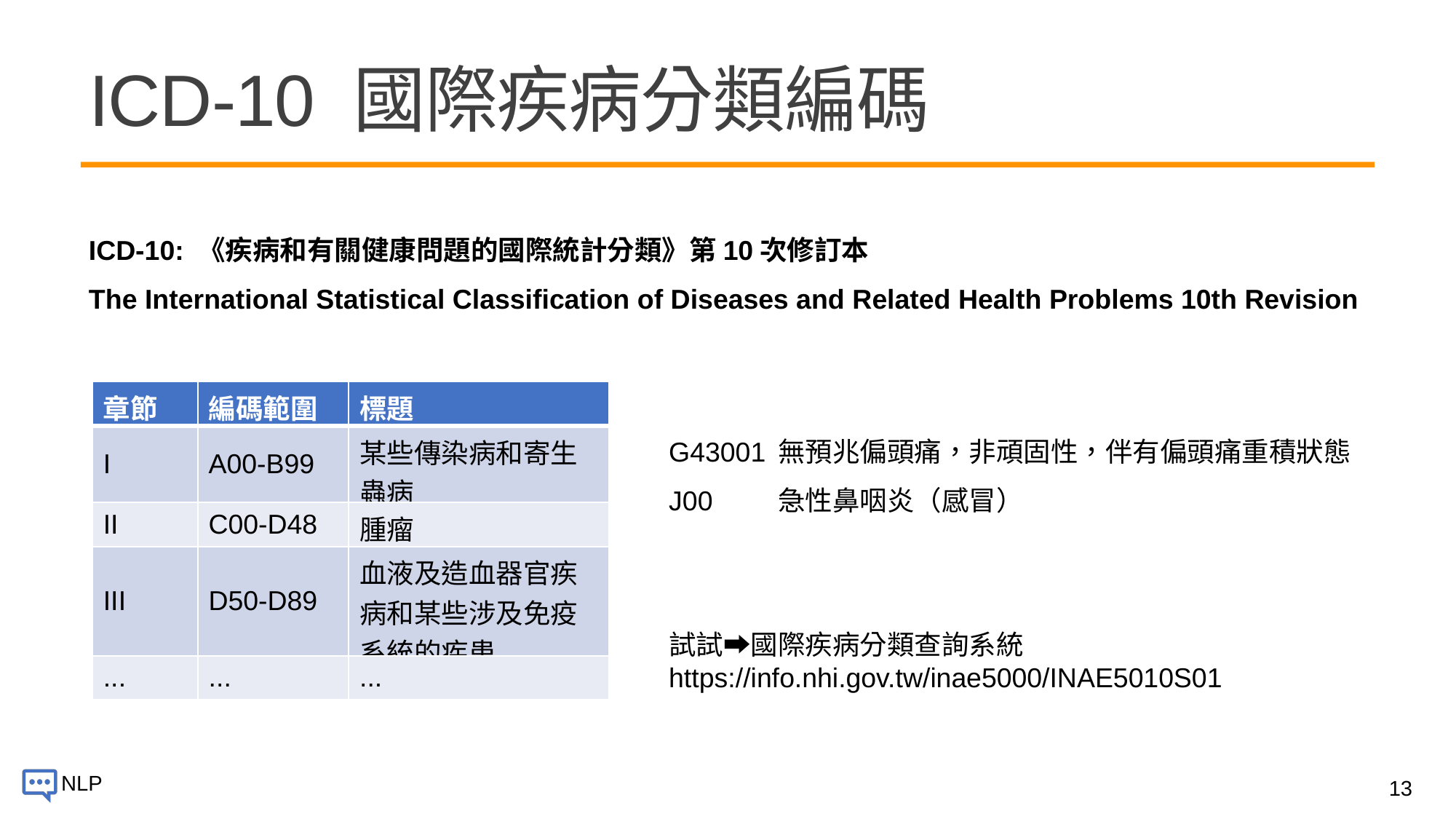

# ICD-10 國際疾病分類編碼
ICD-10: 《疾病和有關健康問題的國際統計分類》第10次修訂本
The International Statistical Classification of Diseases and Related Health Problems 10th Revision
| 章節 | 編碼範圍 | 標題 |
| --- | --- | --- |
| I | A00-B99 | 某些傳染病和寄生蟲病 |
| II | C00-D48 | 腫瘤 |
| III | D50-D89 | 血液及造血器官疾病和某些涉及免疫系統的疾患 |
| ... | ... | ... |
G43001	無預兆偏頭痛，非頑固性，伴有偏頭痛重積狀態
J00	急性鼻咽炎（感冒）
試試➡️國際疾病分類查詢系統
https://info.nhi.gov.tw/inae5000/INAE5010S01
13